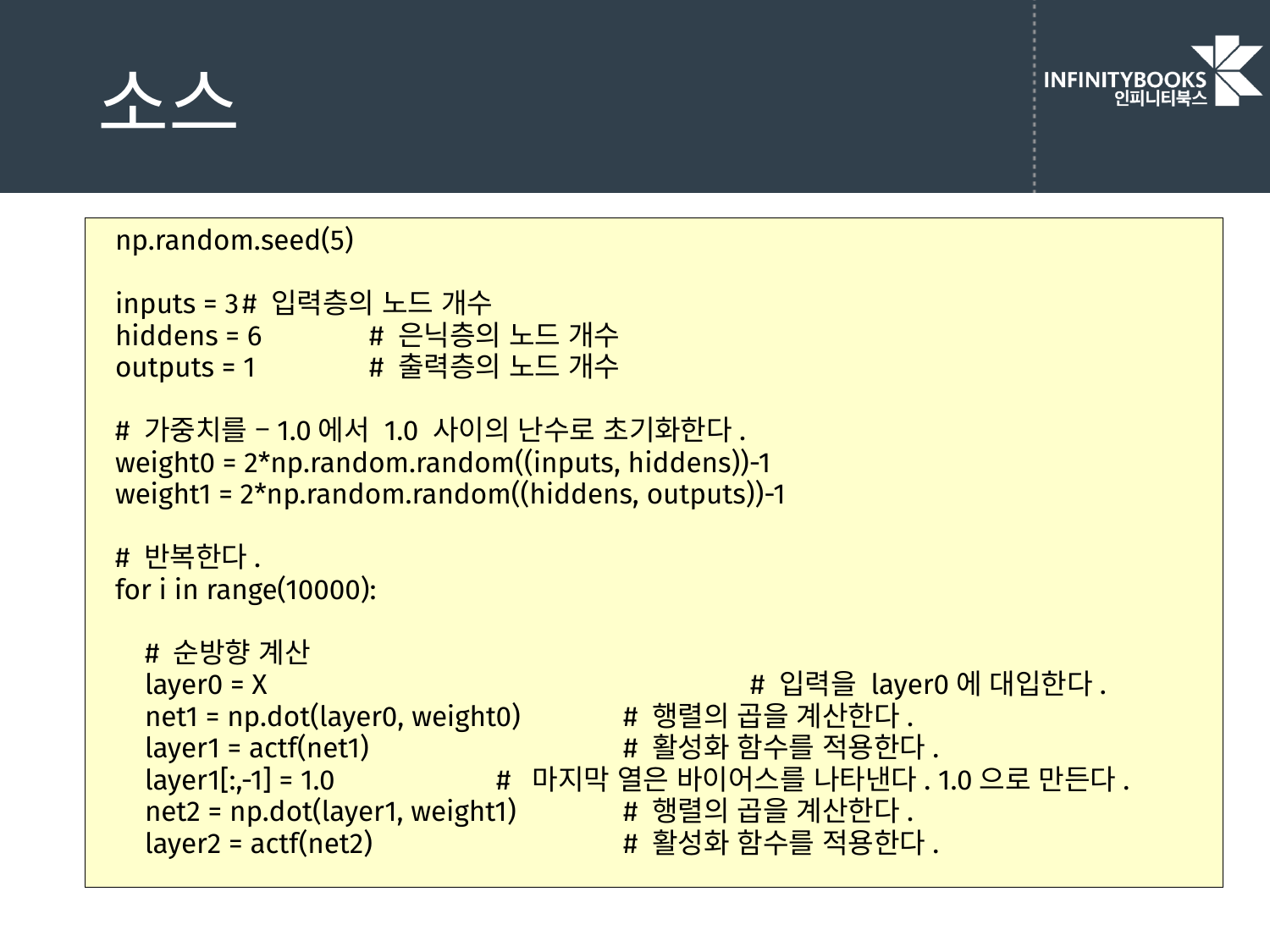

# 소스
np.random.seed(5)

inputs = 3	# 입력층의 노드 개수
hiddens = 6	# 은닉층의 노드 개수
outputs = 1	# 출력층의 노드 개수

# 가중치를 –1.0에서 1.0 사이의 난수로 초기화한다.
weight0 = 2*np.random.random((inputs, hiddens))-1
weight1 = 2*np.random.random((hiddens, outputs))-1

# 반복한다.
for i in range(10000):

    # 순방향 계산
    layer0 = X				# 입력을 layer0에 대입한다.
    net1 = np.dot(layer0, weight0)	# 행렬의 곱을 계산한다.
    layer1 = actf(net1)		# 활성화 함수를 적용한다.
    layer1[:,-1] = 1.0      	#  마지막 열은 바이어스를 나타낸다. 1.0으로 만든다.
    net2 = np.dot(layer1, weight1)	# 행렬의 곱을 계산한다.
    layer2 = actf(net2)		# 활성화 함수를 적용한다.